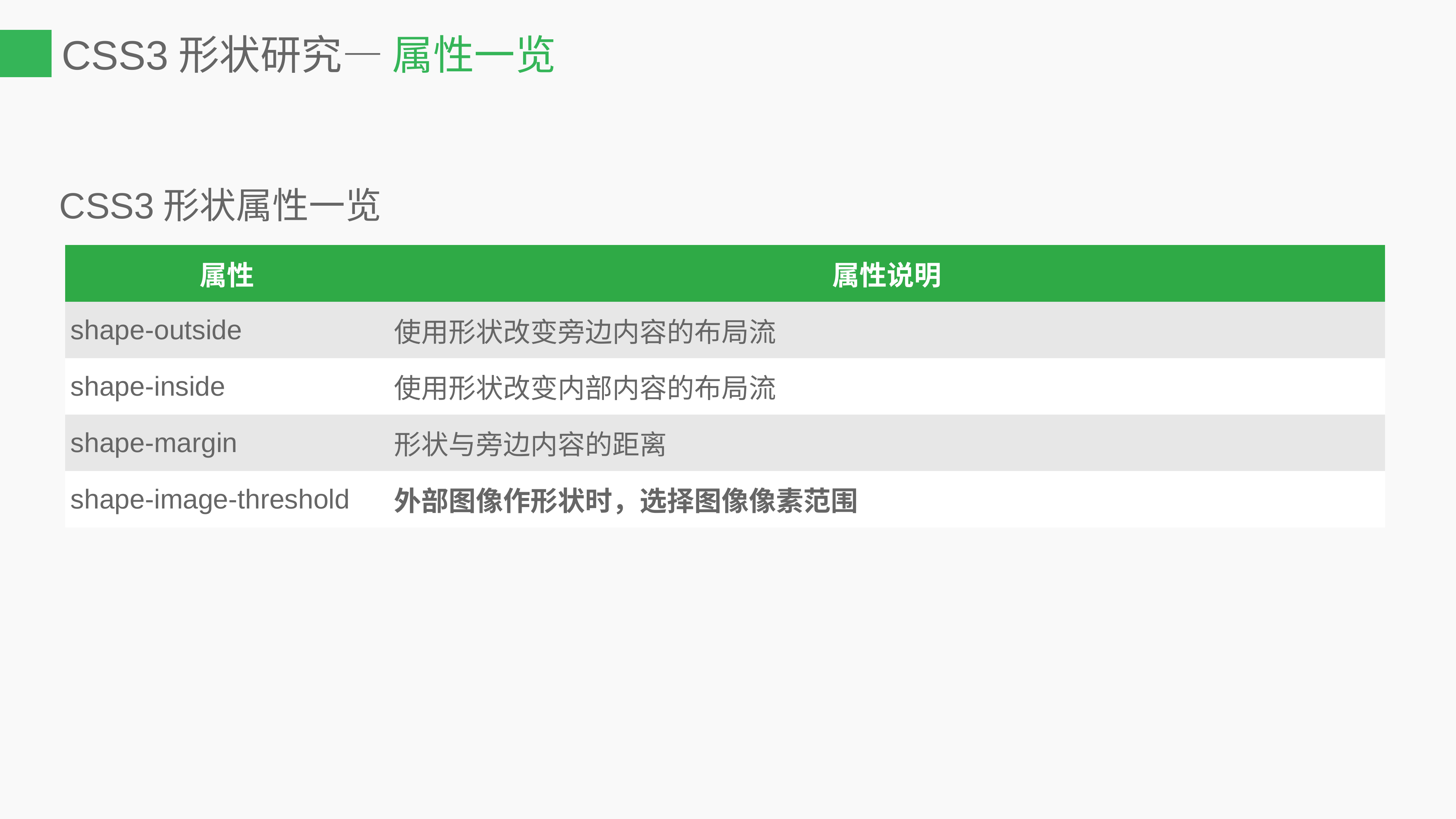

# CSS3形状研究— 属性一览
CSS3形状属性一览
| 属性 | 属性说明 |
| --- | --- |
| shape-outside | 使用形状改变旁边内容的布局流 |
| shape-inside | 使用形状改变内部内容的布局流 |
| shape-margin | 形状与旁边内容的距离 |
| shape-image-threshold | 外部图像作形状时，选择图像像素范围 |